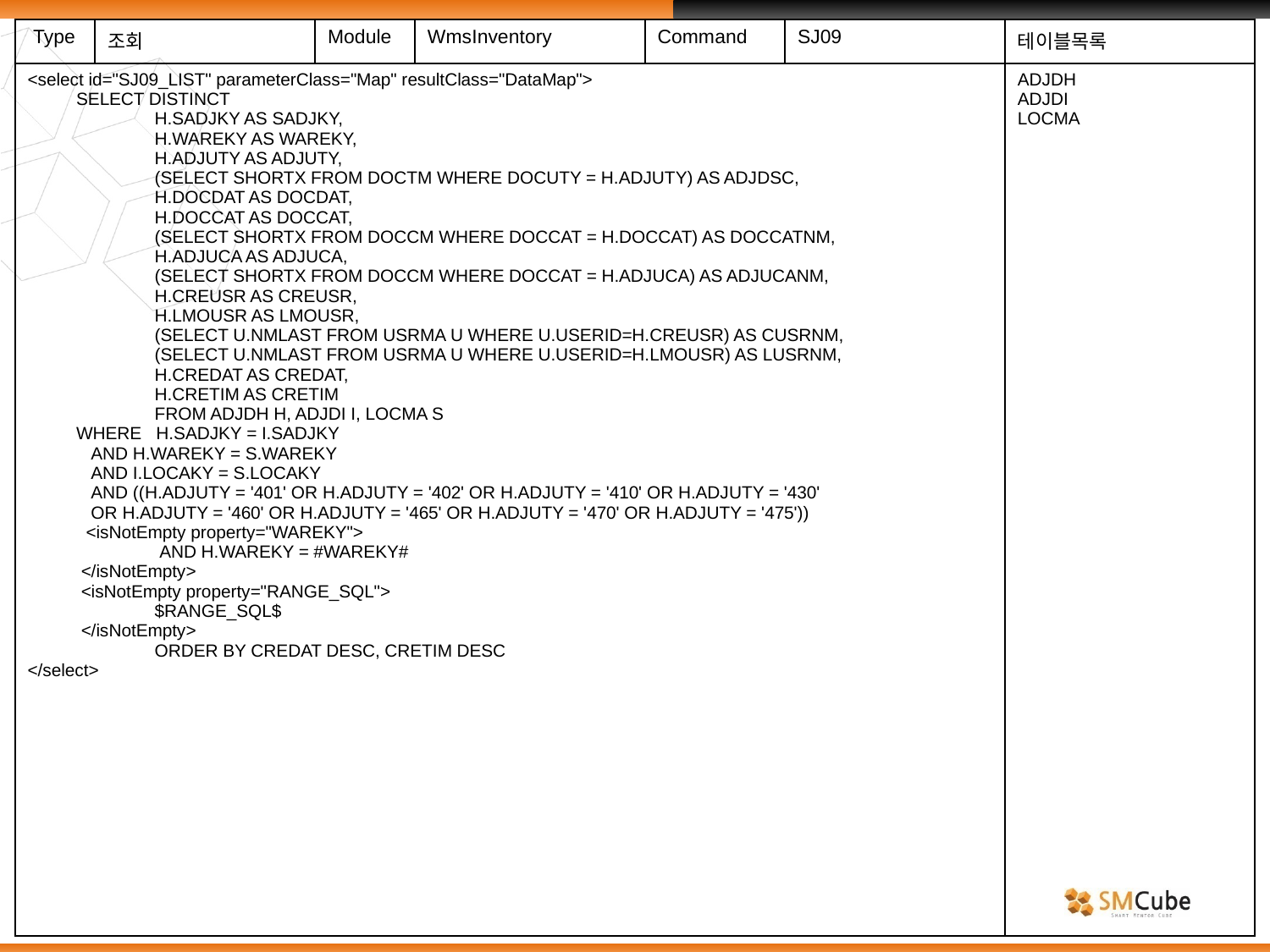

| Type | 조회 | Module | WmsInventory | Command | SJ09 | 테이블목록 |
| --- | --- | --- | --- | --- | --- | --- |
| <select id="SJ09\_LIST" parameterClass="Map" resultClass="DataMap"> SELECT DISTINCT H.SADJKY AS SADJKY, H.WAREKY AS WAREKY, H.ADJUTY AS ADJUTY, (SELECT SHORTX FROM DOCTM WHERE DOCUTY = H.ADJUTY) AS ADJDSC, H.DOCDAT AS DOCDAT, H.DOCCAT AS DOCCAT, (SELECT SHORTX FROM DOCCM WHERE DOCCAT = H.DOCCAT) AS DOCCATNM, H.ADJUCA AS ADJUCA, (SELECT SHORTX FROM DOCCM WHERE DOCCAT = H.ADJUCA) AS ADJUCANM, H.CREUSR AS CREUSR, H.LMOUSR AS LMOUSR, (SELECT U.NMLAST FROM USRMA U WHERE U.USERID=H.CREUSR) AS CUSRNM, (SELECT U.NMLAST FROM USRMA U WHERE U.USERID=H.LMOUSR) AS LUSRNM, H.CREDAT AS CREDAT, H.CRETIM AS CRETIM FROM ADJDH H, ADJDI I, LOCMA S WHERE H.SADJKY = I.SADJKY AND H.WAREKY = S.WAREKY AND I.LOCAKY = S.LOCAKY AND ((H.ADJUTY = '401' OR H.ADJUTY = '402' OR H.ADJUTY = '410' OR H.ADJUTY = '430' OR H.ADJUTY = '460' OR H.ADJUTY = '465' OR H.ADJUTY = '470' OR H.ADJUTY = '475')) <isNotEmpty property="WAREKY"> AND H.WAREKY = #WAREKY# </isNotEmpty> <isNotEmpty property="RANGE\_SQL"> $RANGE\_SQL$ </isNotEmpty> ORDER BY CREDAT DESC, CRETIM DESC </select> |  |  |  |  |  | ADJDH ADJDI LOCMA |